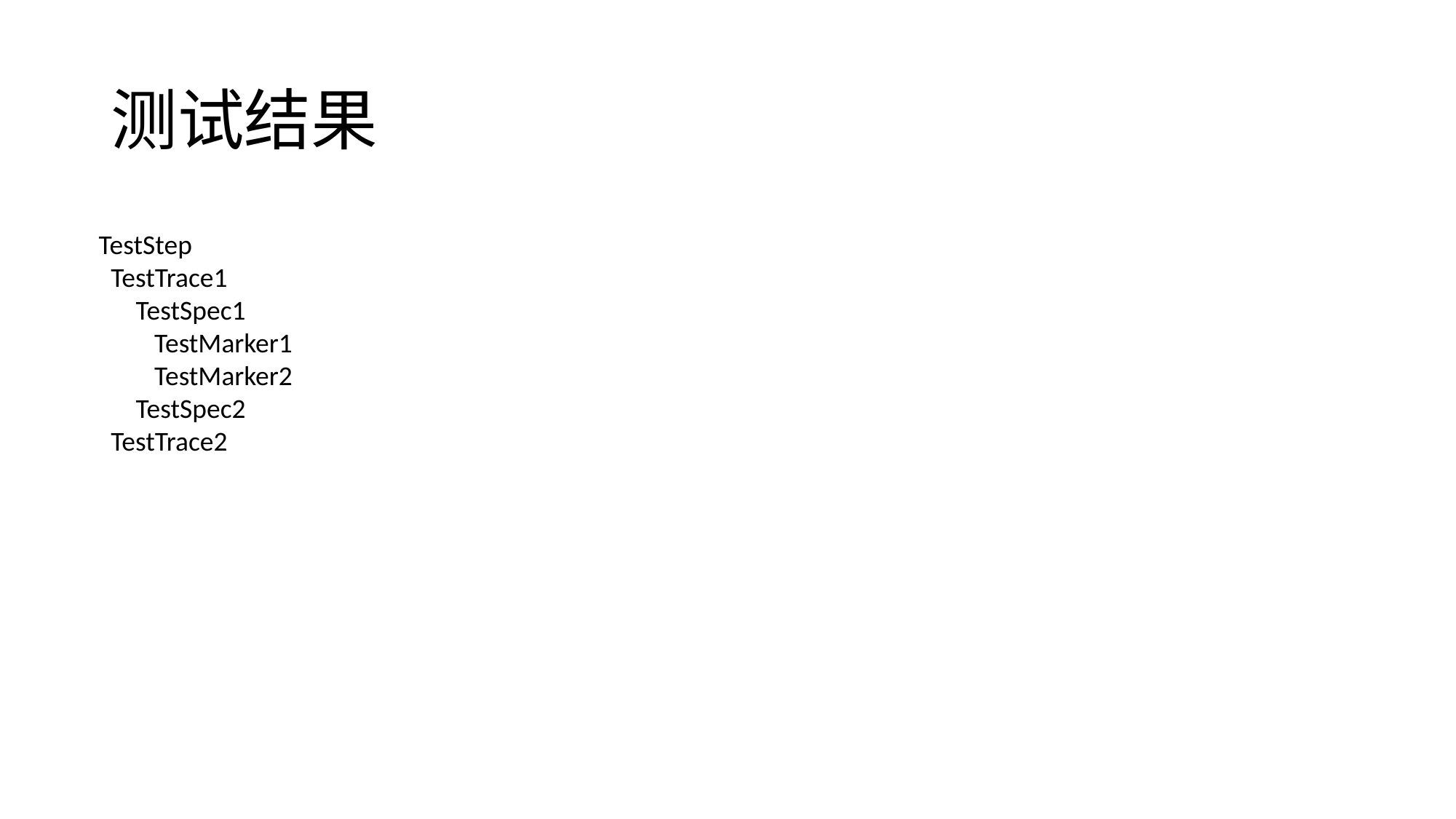

# 测试结果
TestStep
  TestTrace1
      TestSpec1
         TestMarker1
         TestMarker2
      TestSpec2
  TestTrace2